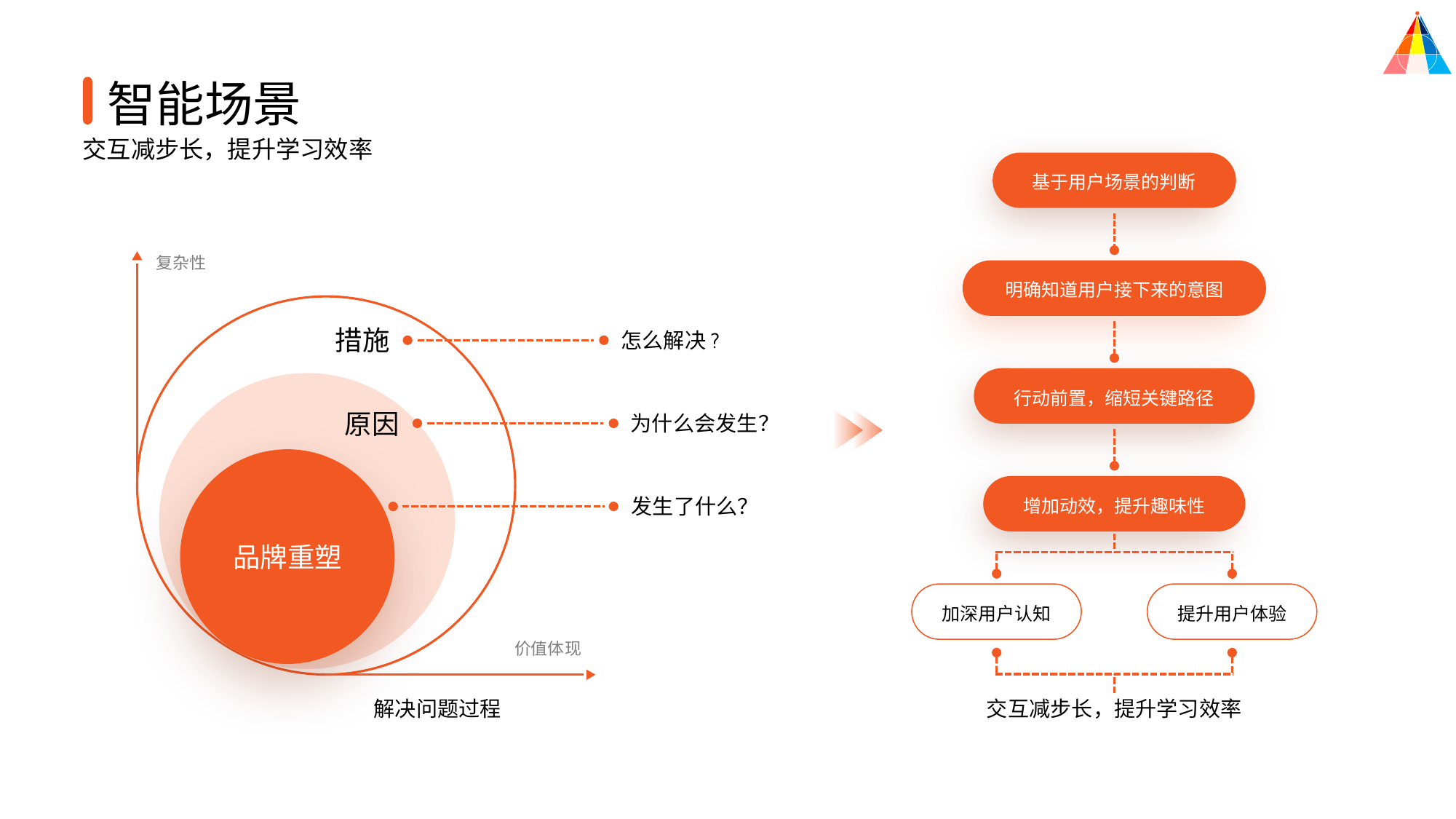

智能场景

交互减步长，提升学习效率

基于用户场景的判断

明确知道用户接下来的意图
复杂性

措施

怎么解决?

行动前置，缩短关键路径
原因
为什么会发生？

发生了什么？
增加动效，提升趣味性

品牌重塑

加深用户认知

提升用户体验
价值体现

解决问题过程
交互减步长，提升学习效率